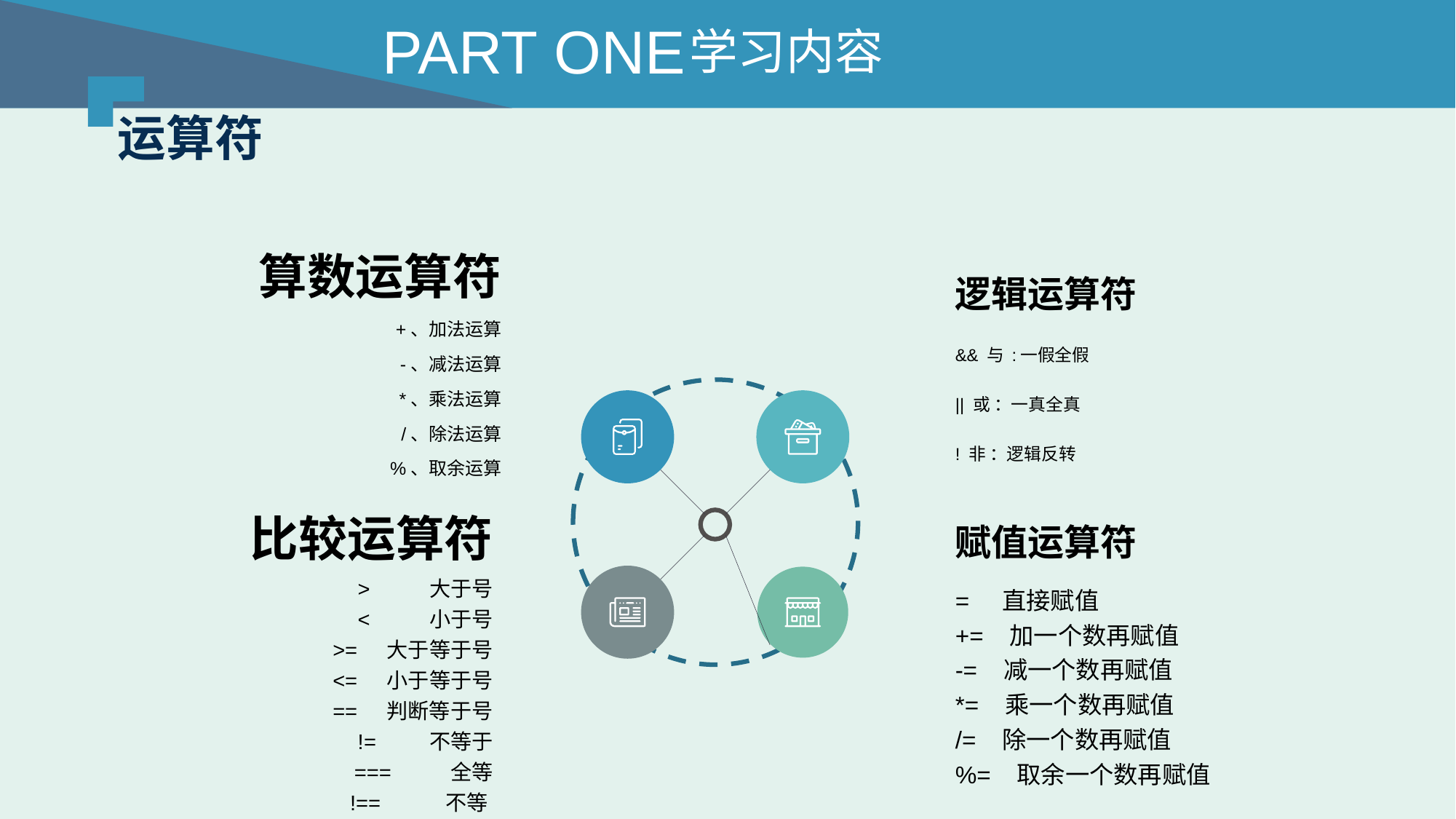

PART ONE
学习内容

运算符
算数运算符
+、加法运算
-、减法运算
*、乘法运算
/、除法运算
%、取余运算
逻辑运算符
&& 与 :一假全假

|| 或 ：一真全真

! 非 ：逻辑反转

比较运算符
>         大于号
<         小于号
>=    大于等于号
<=    小于等于号
==    判断等于号
!=        不等于
===         全等
!==          不等
赋值运算符
=    直接赋值
+=   加一个数再赋值
-=   减一个数再赋值
*=   乘一个数再赋值
/=   除一个数再赋值
%=   取余一个数再赋值